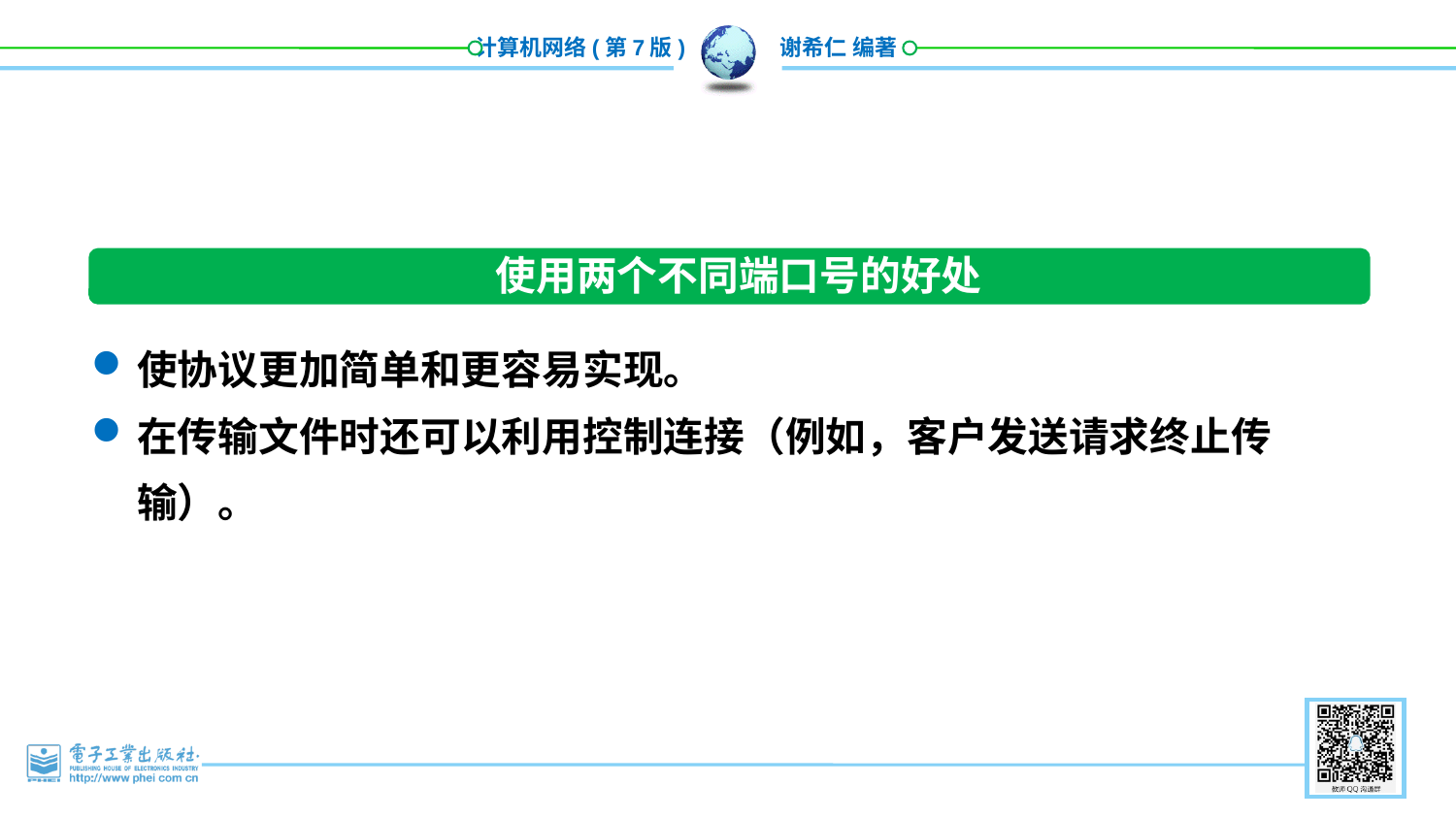

使用两个不同端口号的好处

使协议更加简单和更容易实现。
在传输文件时还可以利用控制连接（例如，客户发送请求终止传输）。